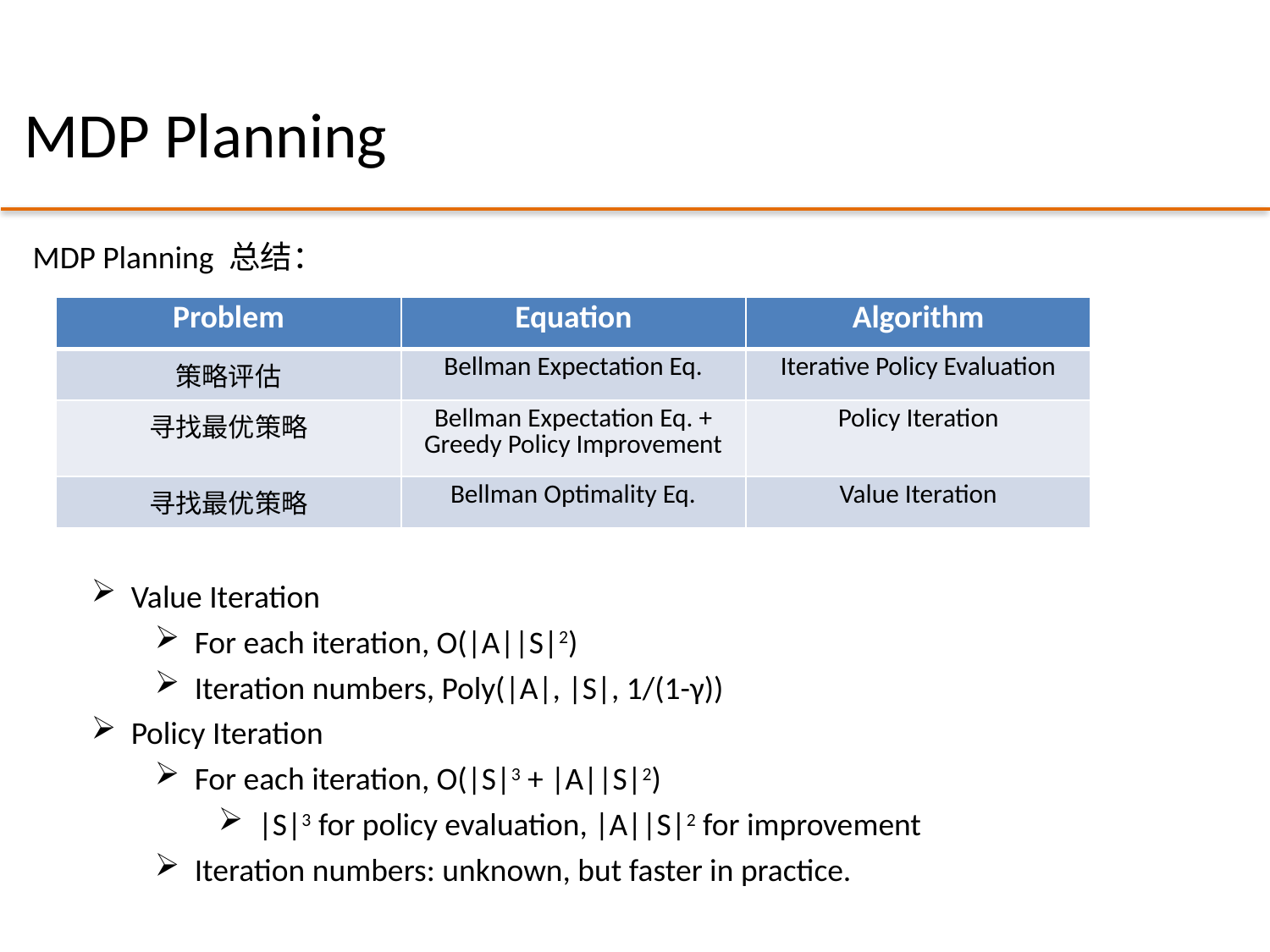

# MDP Planning
MDP Planning 总结：
| Problem | Equation | Algorithm |
| --- | --- | --- |
| 策略评估 | Bellman Expectation Eq. | Iterative Policy Evaluation |
| 寻找最优策略 | Bellman Expectation Eq. + Greedy Policy Improvement | Policy Iteration |
| 寻找最优策略 | Bellman Optimality Eq. | Value Iteration |
Value Iteration
For each iteration, O(|A||S|2)
Iteration numbers, Poly(|A|, |S|, 1/(1-γ))
Policy Iteration
For each iteration, O(|S|3 + |A||S|2)
|S|3 for policy evaluation, |A||S|2 for improvement
Iteration numbers: unknown, but faster in practice.